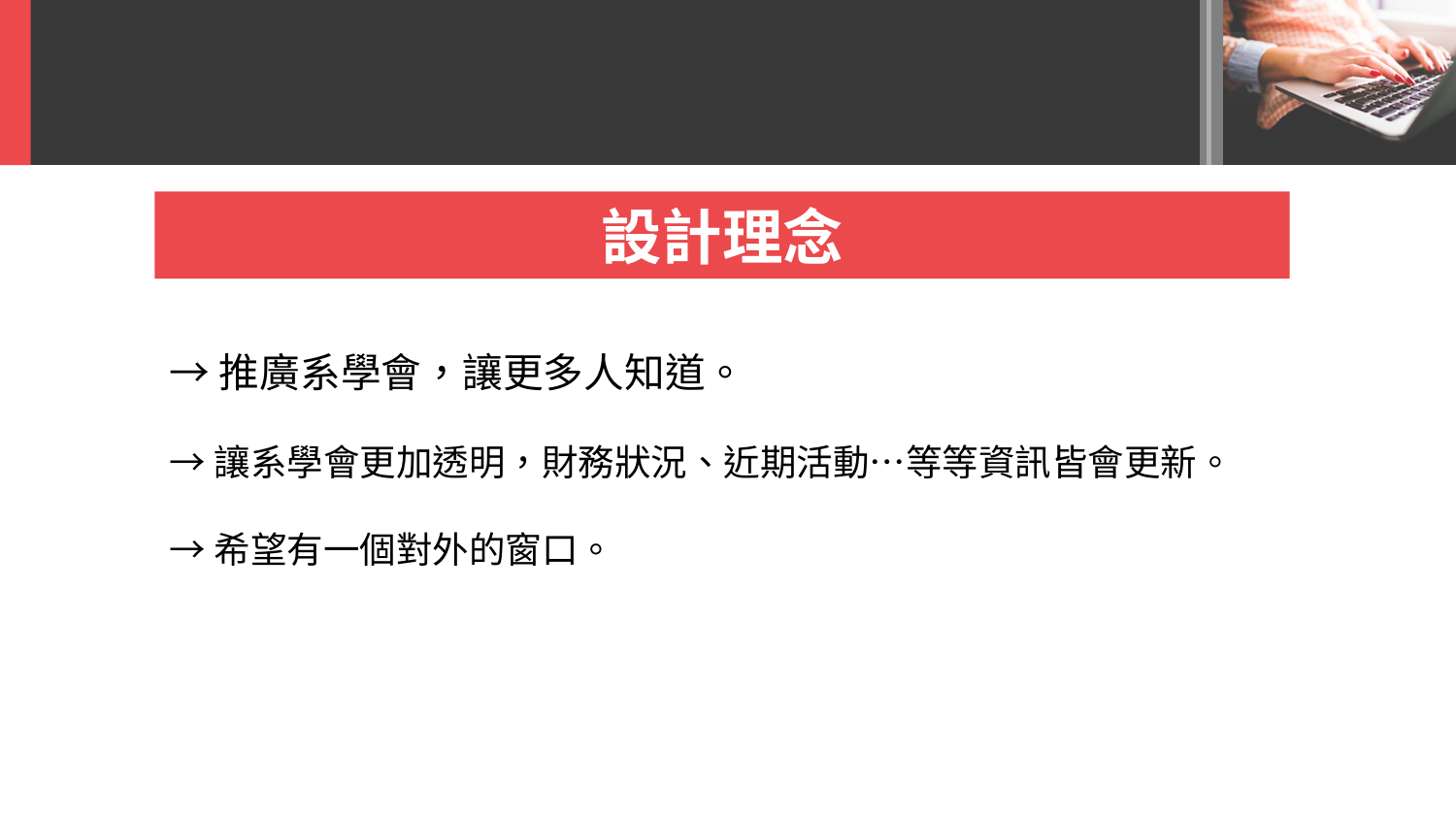

設計理念
→推廣系學會，讓更多人知道。

→讓系學會更加透明，財務狀況、近期活動…等等資訊皆會更新。

→希望有一個對外的窗口。